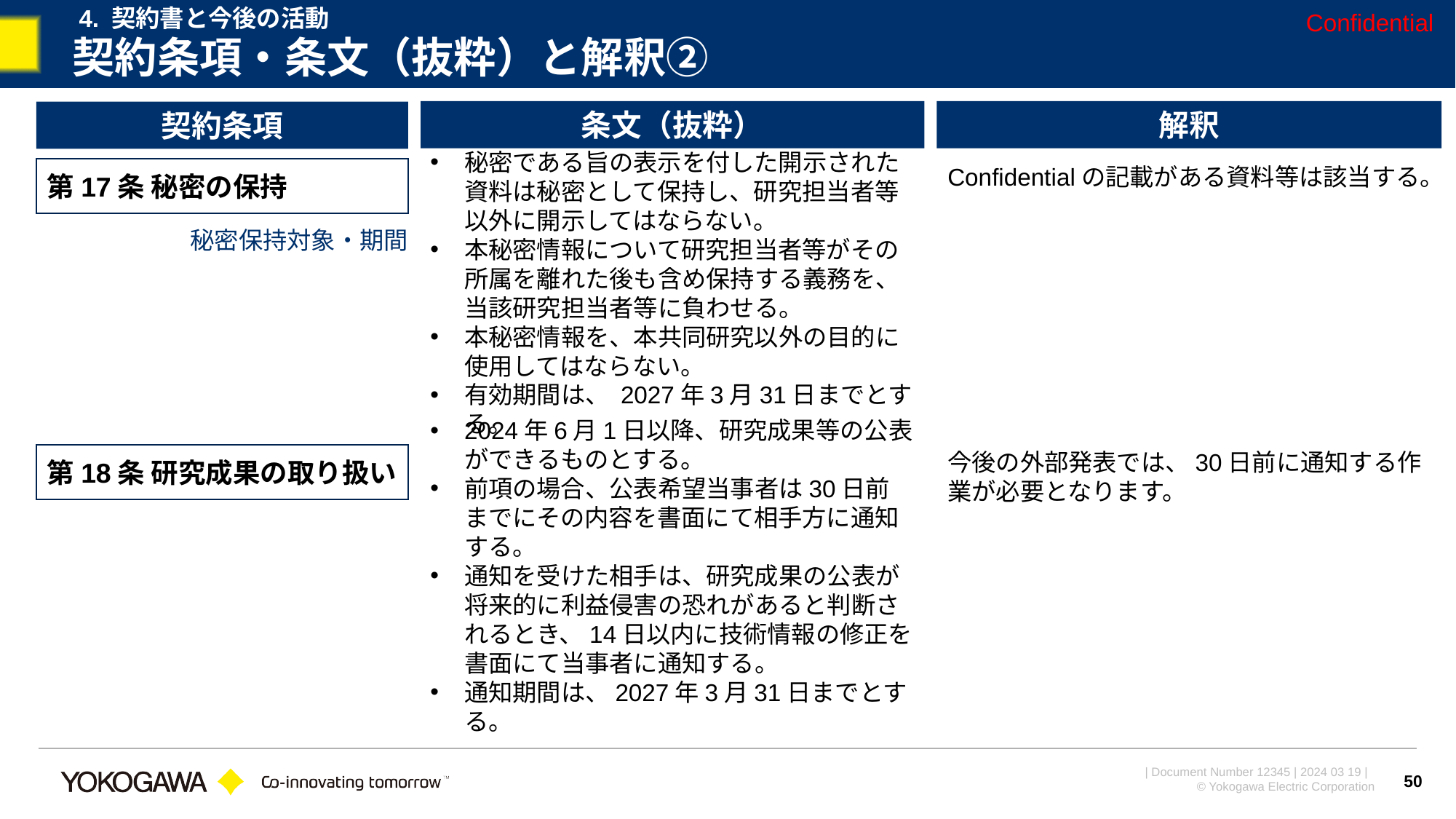

4. 契約書と今後の活動
Confidential
# 契約条項・条文（抜粋）と解釈②
条文（抜粋）
解釈
契約条項
Confidentialの記載がある資料等は該当する。
第17条 秘密の保持
秘密である旨の表示を付した開示された資料は秘密として保持し、研究担当者等以外に開示してはならない。
本秘密情報について研究担当者等がその所属を離れた後も含め保持する義務を、当該研究担当者等に負わせる。
本秘密情報を、本共同研究以外の目的に使用してはならない。
有効期間は、 2027年3月31日までとする。
秘密保持対象・期間
2024年6月1日以降、研究成果等の公表ができるものとする。
前項の場合、公表希望当事者は30日前までにその内容を書面にて相手方に通知する。
通知を受けた相手は、研究成果の公表が将来的に利益侵害の恐れがあると判断されるとき、14日以内に技術情報の修正を書面にて当事者に通知する。
通知期間は、2027年3月31日までとする。
今後の外部発表では、30日前に通知する作業が必要となります。
第18条 研究成果の取り扱い
50